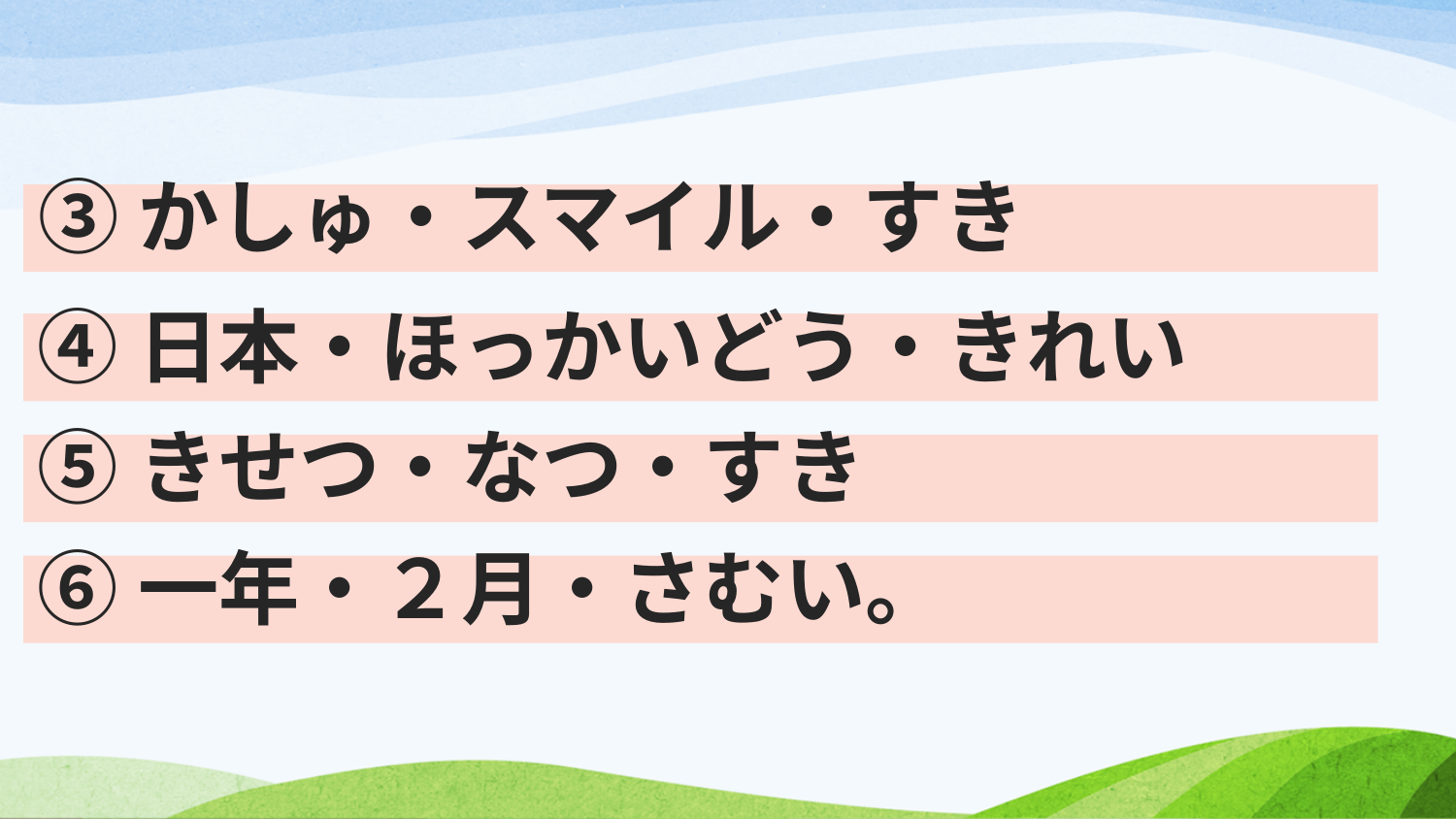

# ③かしゅ・スマイル・すき
④日本・ほっかいどう・きれい
⑤きせつ・なつ・すき
⑥一年・２月・さむい。